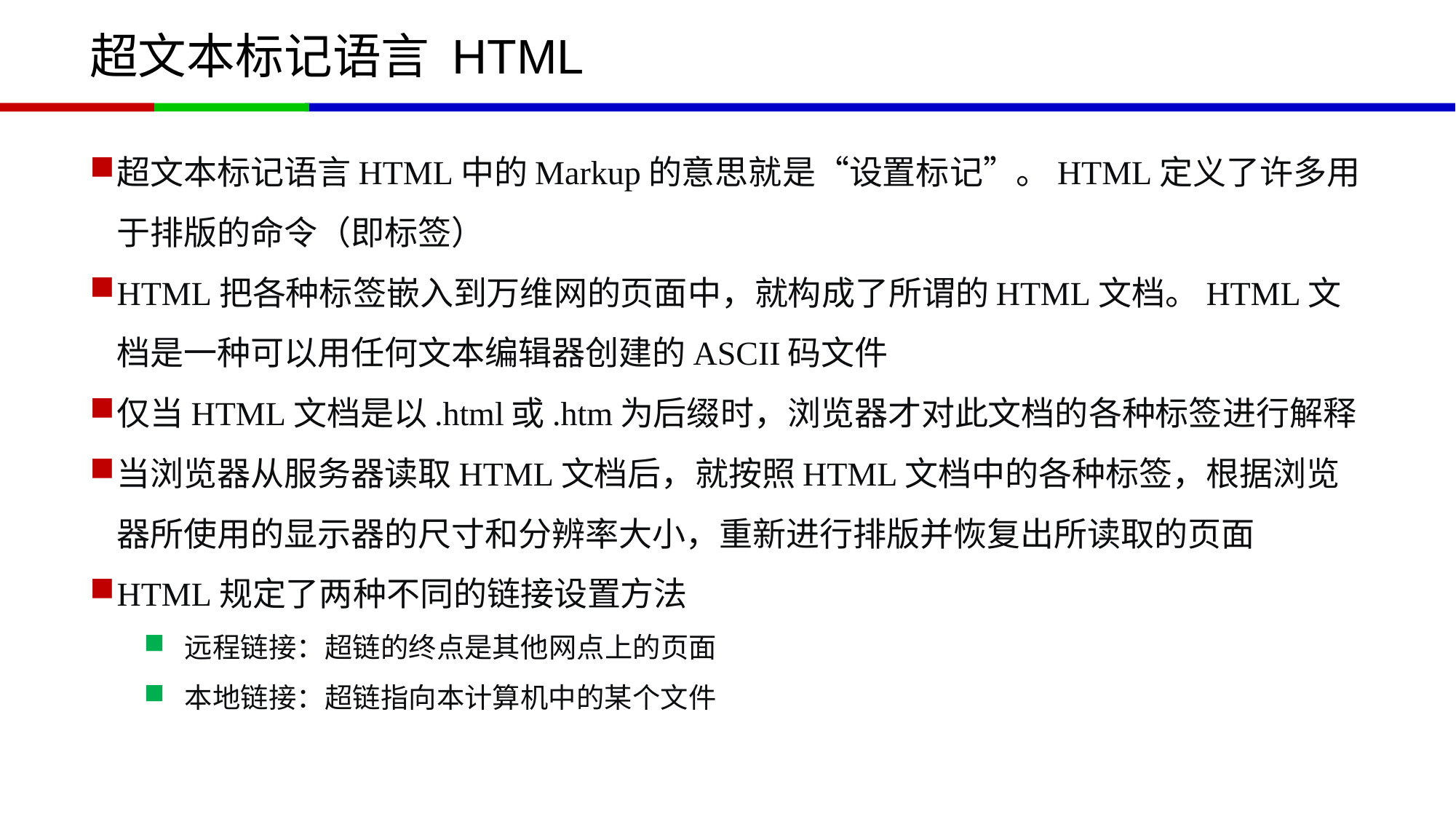

# 超文本标记语言 HTML
超文本标记语言HTML中的Markup的意思就是“设置标记”。HTML定义了许多用于排版的命令（即标签）
HTML把各种标签嵌入到万维网的页面中，就构成了所谓的HTML文档。HTML文档是一种可以用任何文本编辑器创建的ASCII码文件
仅当HTML文档是以.html或.htm为后缀时，浏览器才对此文档的各种标签进行解释
当浏览器从服务器读取HTML文档后，就按照HTML文档中的各种标签，根据浏览器所使用的显示器的尺寸和分辨率大小，重新进行排版并恢复出所读取的页面
HTML规定了两种不同的链接设置方法
远程链接：超链的终点是其他网点上的页面
本地链接：超链指向本计算机中的某个文件

110